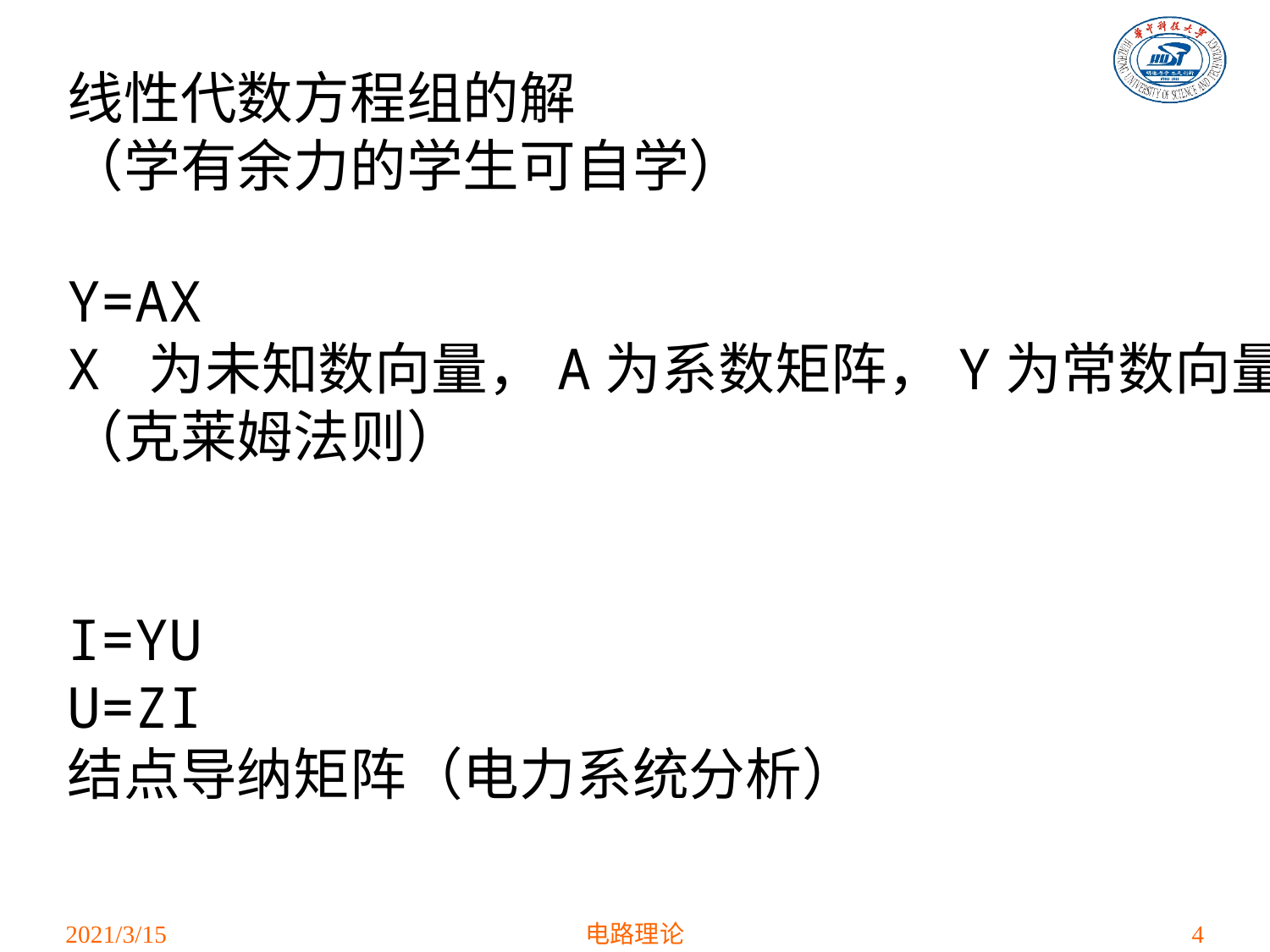

线性代数方程组的解
（学有余力的学生可自学）

Y=AX
X 为未知数向量，A为系数矩阵，Y为常数向量
（克莱姆法则）

I=YU
U=ZI
结点导纳矩阵（电力系统分析）
2021/3/15
电路理论
4